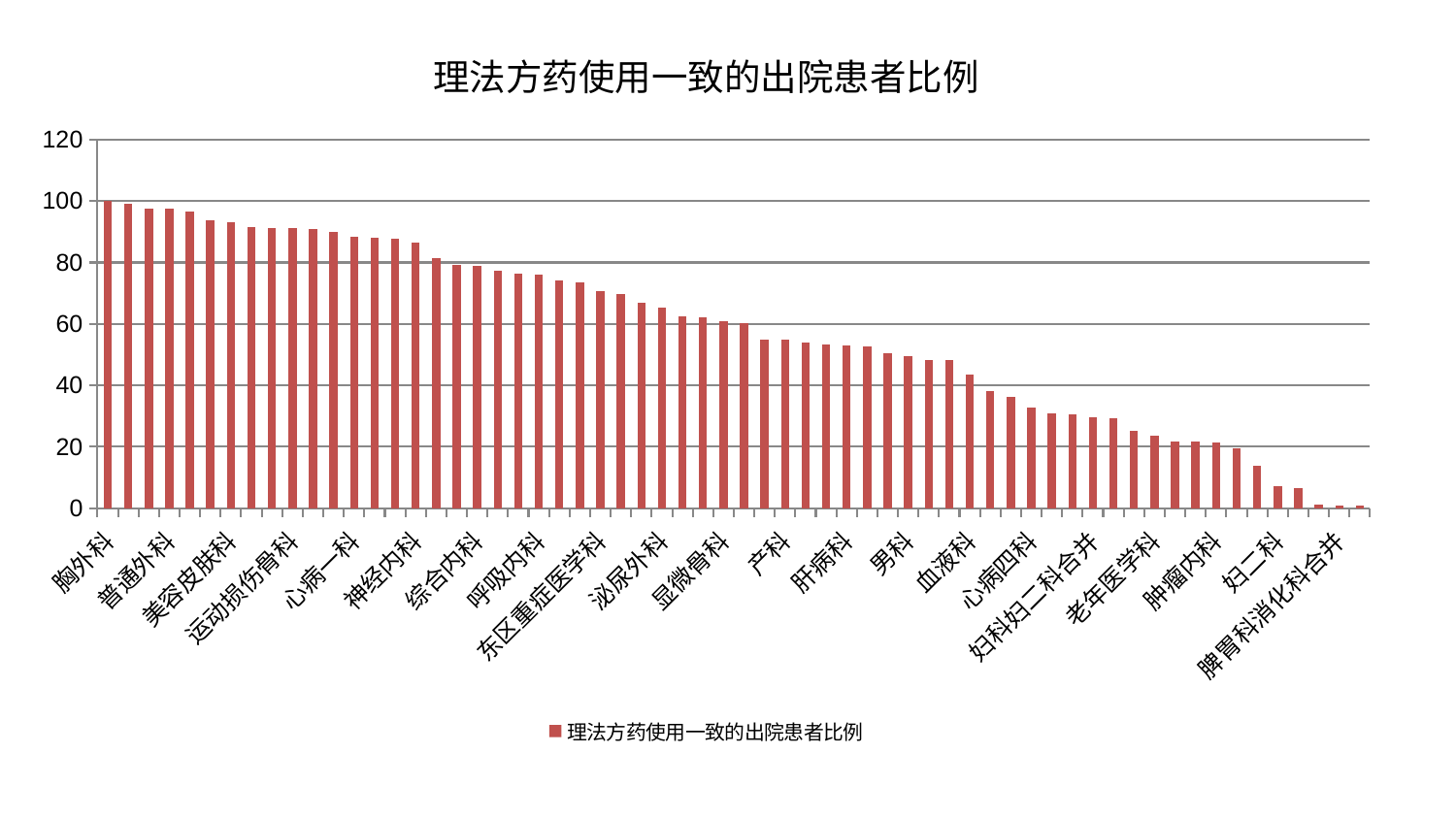

### Chart: 理法方药使用一致的出院患者比例

| Category | 理法方药使用一致的出院患者比例 |
|---|---|
| 胸外科 | 99.99999999999999 |
| 中医外治中心 | 99.23569619487073 |
| 小儿推拿科 | 97.53808151315646 |
| 普通外科 | 97.43233077878855 |
| 神经外科 | 96.66553075965194 |
| 耳鼻喉科 | 93.59828344591642 |
| 美容皮肤科 | 93.16864725315956 |
| 治未病中心 | 91.54568520043554 |
| 骨科 | 91.36039123005018 |
| 运动损伤骨科 | 91.13315933845519 |
| 重症医学科 | 90.809865131299 |
| 脊柱骨科 | 90.08313105829286 |
| 心病一科 | 88.30213294382803 |
| 口腔科 | 88.06473384593382 |
| 微创骨科 | 87.85393974245315 |
| 神经内科 | 86.51712445110307 |
| 风湿病科 | 81.41276711676483 |
| 眼科 | 79.15391308508403 |
| 综合内科 | 78.86951658589011 |
| 身心医学科 | 77.43186188735064 |
| 小儿骨科 | 76.26836503926627 |
| 呼吸内科 | 76.10821453785204 |
| 肝胆外科 | 74.1172628323911 |
| 关节骨科 | 73.5611061511503 |
| 东区重症医学科 | 70.65704477704045 |
| 脑病一科 | 69.70141437731004 |
| 妇科 | 67.03301322555332 |
| 泌尿外科 | 65.32593629728787 |
| 乳腺甲状腺外科 | 62.362734004120114 |
| 皮肤科 | 62.29115440785463 |
| 显微骨科 | 61.04200160129898 |
| 创伤骨科 | 60.15214750522239 |
| 东区肾病科 | 55.028139814229405 |
| 产科 | 54.85317173913808 |
| 心血管内科 | 53.847718101801405 |
| 脾胃病科 | 53.21428627329899 |
| 肝病科 | 53.06132468124149 |
| 肛肠科 | 52.550696935400936 |
| 脑病三科 | 50.44372430278729 |
| 男科 | 49.43056569681353 |
| 中医经典科 | 48.29065348370749 |
| 西区重症医学科 | 48.18727882402131 |
| 血液科 | 43.638736010055766 |
| 脑病二科 | 38.12827723815861 |
| 消化内科 | 36.245249403479846 |
| 心病四科 | 32.87994749858443 |
| 儿科 | 30.903918131142582 |
| 心病三科 | 30.428294871805956 |
| 妇科妇二科合并 | 29.64633179024729 |
| 肾病科 | 29.15154080932112 |
| 针灸科 | 25.18209157445044 |
| 老年医学科 | 23.642797960552873 |
| 肾脏内科 | 21.75898863857817 |
| 康复科 | 21.569967681397237 |
| 肿瘤内科 | 21.29521353812432 |
| 推拿科 | 19.57986589740657 |
| 心病二科 | 13.77717389916602 |
| 妇二科 | 7.311136990348108 |
| 内分泌科 | 6.427176294892188 |
| 周围血管科 | 1.2791190173356675 |
| 脾胃科消化科合并 | 0.9718443507106335 |
| 医院 | 0.8350962588304846 |
192